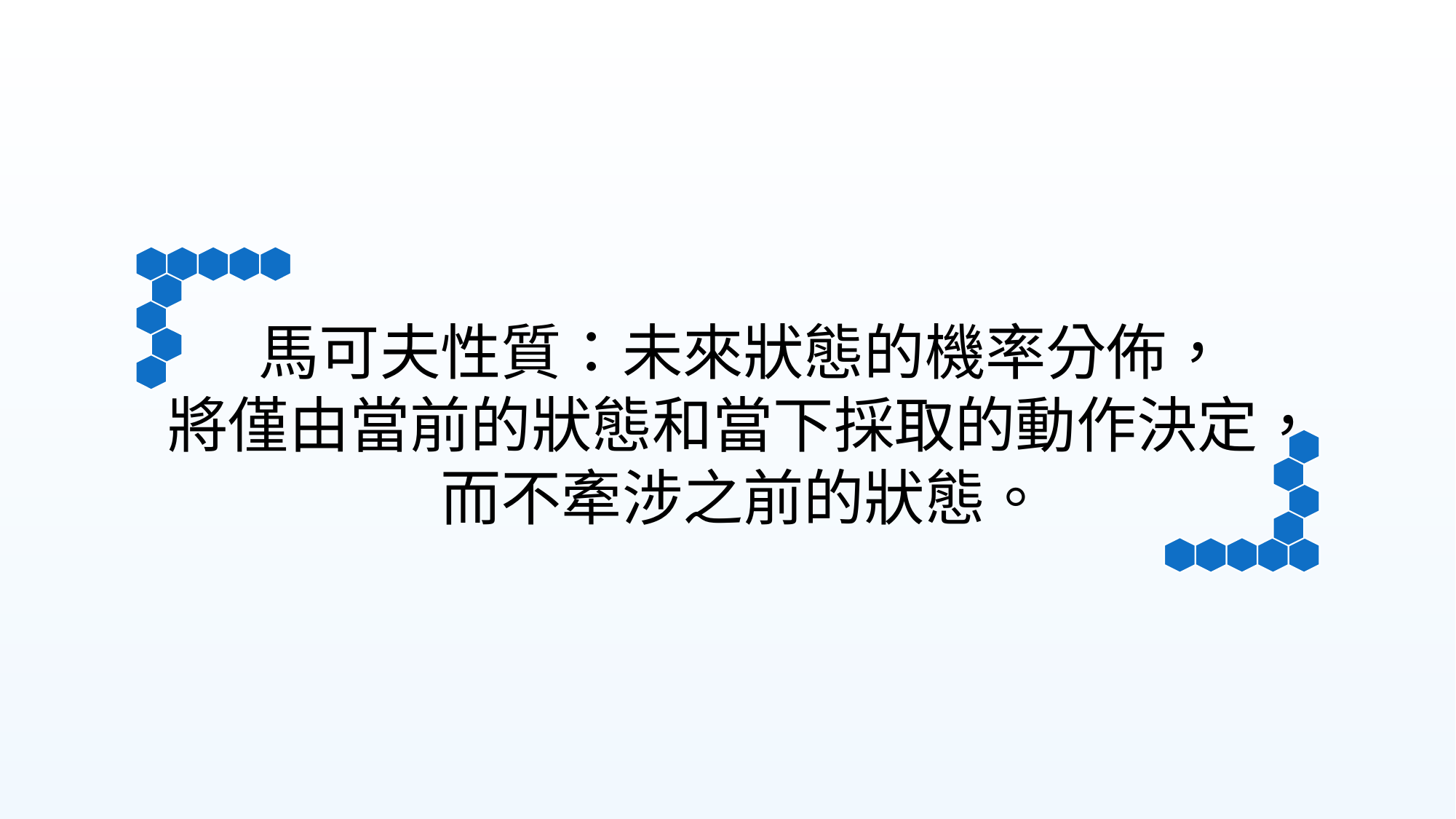

馬可夫性質：未來狀態的機率分佈，
將僅由當前的狀態和當下採取的動作決定，
而不牽涉之前的狀態。